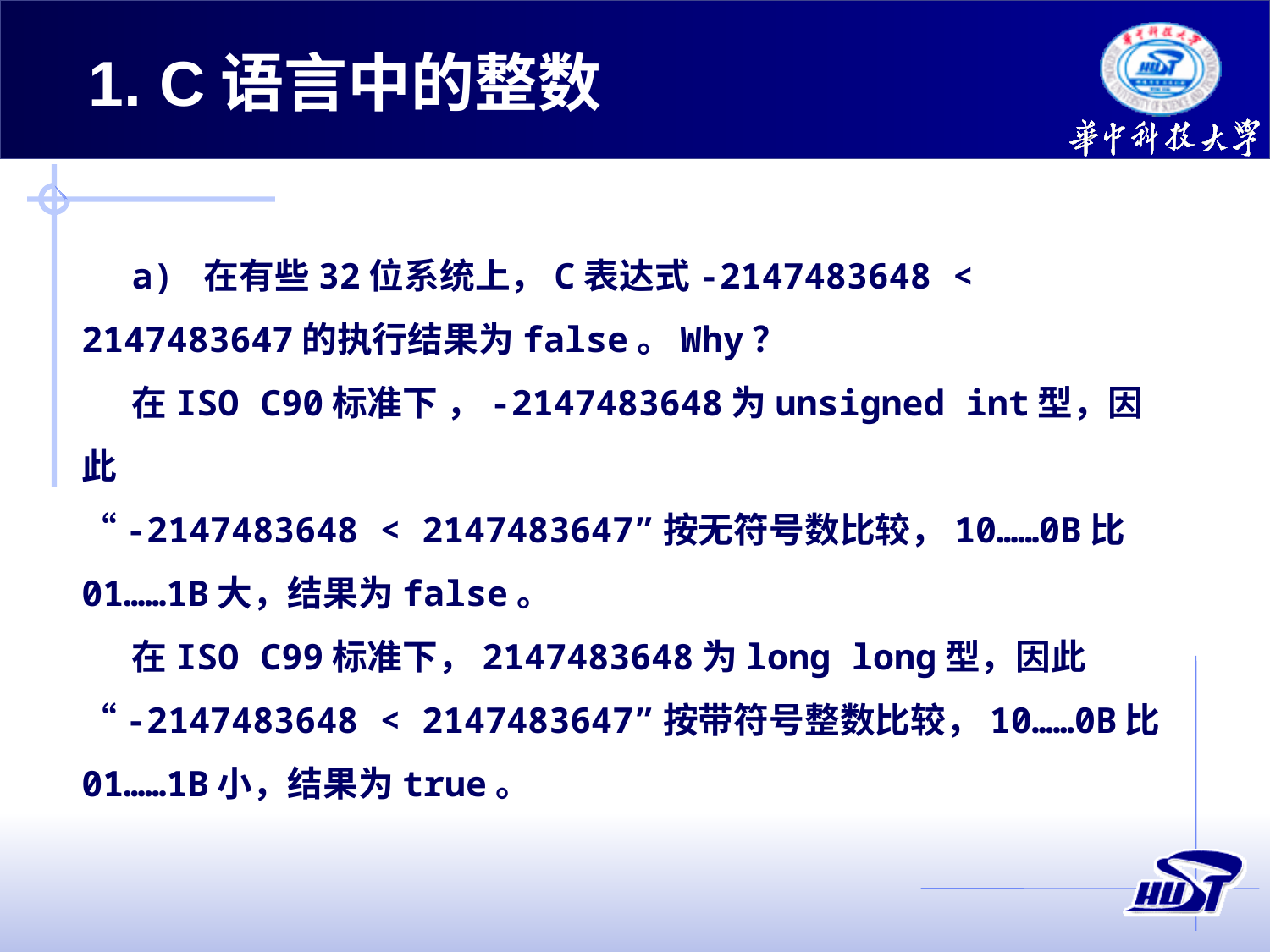

1. C语言中的整数
a) 在有些32位系统上，C表达式-2147483648 < 2147483647的执行结果为false。Why？
在ISO C90标准下 ，-2147483648为unsigned int型，因此
“-2147483648 < 2147483647”按无符号数比较，10……0B比01……1B大，结果为false。
在ISO C99标准下，2147483648为long long型，因此
“-2147483648 < 2147483647”按带符号整数比较，10……0B比01……1B小，结果为true。